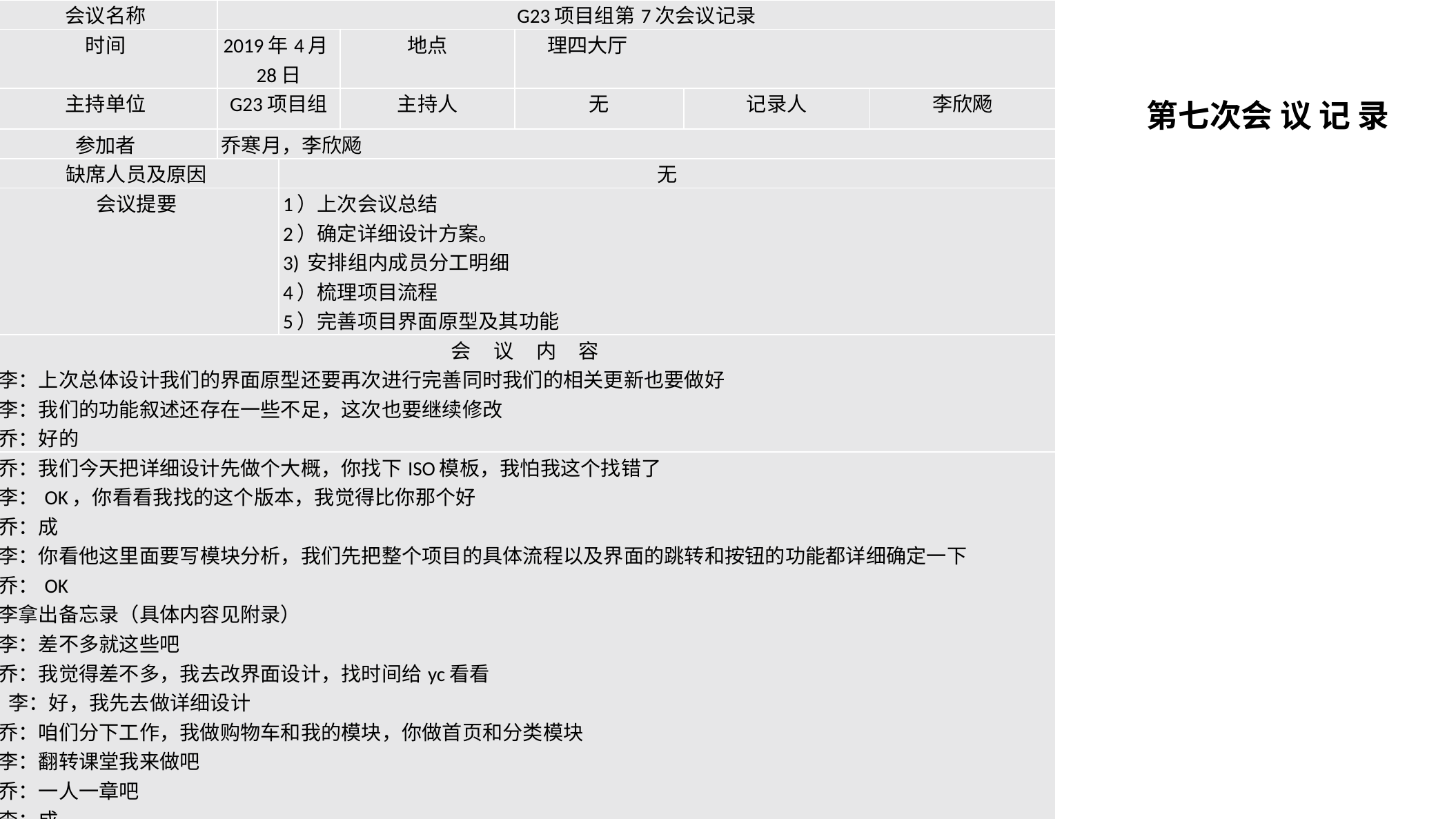

| 会议名称 | G23项目组第7次会议记录 |  |  |  |  |  |
| --- | --- | --- | --- | --- | --- | --- |
| 时间 | 2019年4月28日 |  | 地点 | 理四大厅 |  |  |
| 主持单位 | G23项目组 |  | 主持人 | 无 | 记录人 | 李欣飏 |
| 参加者 | 乔寒月，李欣飏 |  |  |  |  |  |
| 缺席人员及原因 |  | 无 |  |  |  |  |
| 会议提要 |  | 1）上次会议总结 2）确定详细设计方案。 3) 安排组内成员分工明细 4）梳理项目流程 5）完善项目界面原型及其功能 |  |  |  |  |
| 会 议 内 容 李：上次总体设计我们的界面原型还要再次进行完善同时我们的相关更新也要做好 李：我们的功能叙述还存在一些不足，这次也要继续修改 乔：好的 |  |  |  |  |  |  |
| 乔：我们今天把详细设计先做个大概，你找下ISO模板，我怕我这个找错了 李：OK，你看看我找的这个版本，我觉得比你那个好 乔：成 李：你看他这里面要写模块分析，我们先把整个项目的具体流程以及界面的跳转和按钮的功能都详细确定一下 乔：OK 李拿出备忘录（具体内容见附录） 李：差不多就这些吧 乔：我觉得差不多，我去改界面设计，找时间给yc看看  李：好，我先去做详细设计 乔：咱们分下工作，我做购物车和我的模块，你做首页和分类模块 李：翻转课堂我来做吧 乔：一人一章吧 李：成 附录： |  |  |  |  |  |  |
第七次会 议 记 录